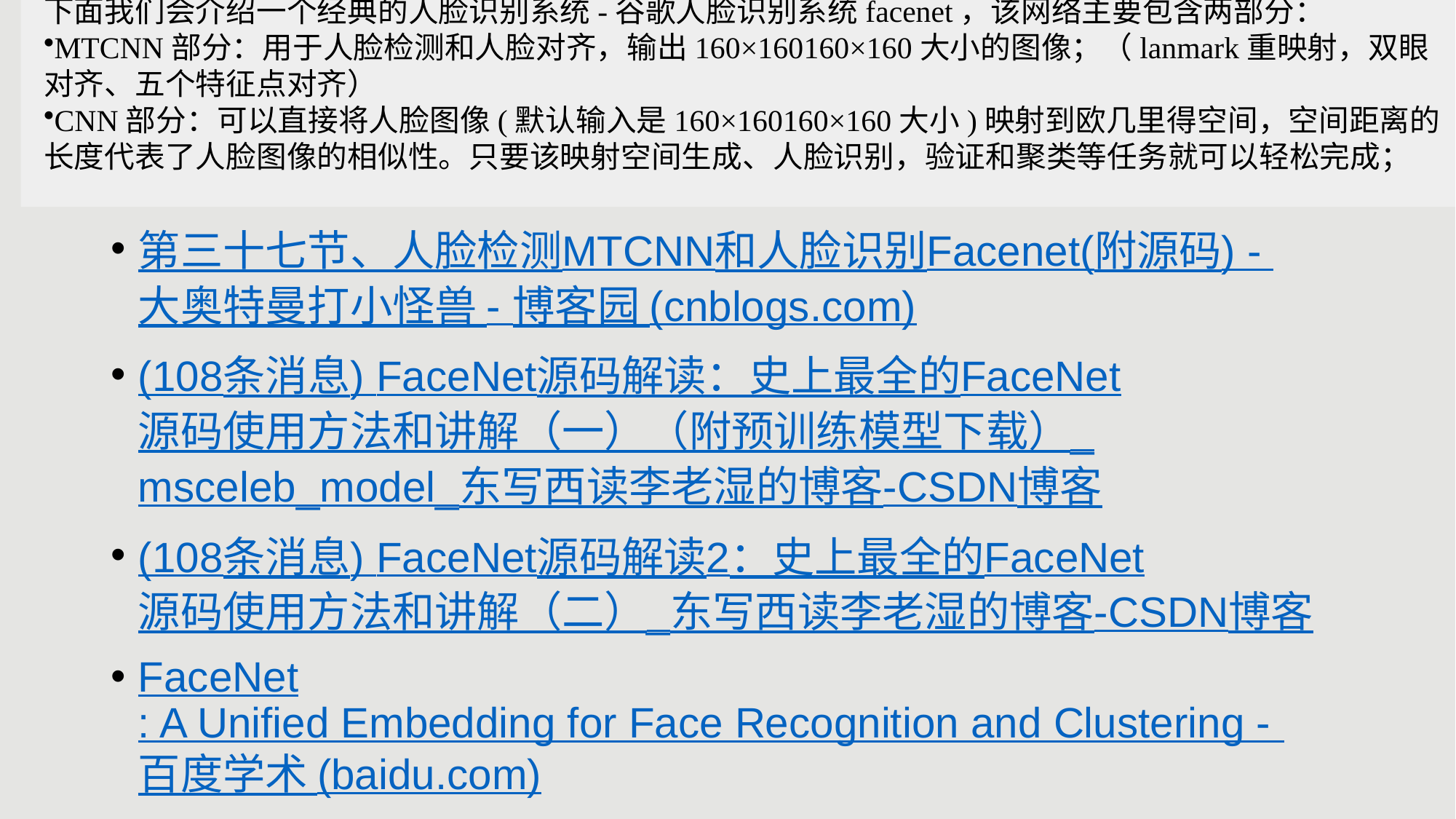

# 下面我们会介绍一个经典的人脸识别系统-谷歌人脸识别系统facenet，该网络主要包含两部分：
MTCNN部分：用于人脸检测和人脸对齐，输出160×160160×160大小的图像；（lanmark重映射，双眼对齐、五个特征点对齐）
CNN部分：可以直接将人脸图像(默认输入是160×160160×160大小)映射到欧几里得空间，空间距离的长度代表了人脸图像的相似性。只要该映射空间生成、人脸识别，验证和聚类等任务就可以轻松完成；

第三十七节、人脸检测MTCNN和人脸识别Facenet(附源码) - 大奥特曼打小怪兽 - 博客园 (cnblogs.com)
(108条消息) FaceNet源码解读：史上最全的FaceNet源码使用方法和讲解（一）（附预训练模型下载）_msceleb_model_东写西读李老湿的博客-CSDN博客
(108条消息) FaceNet源码解读2：史上最全的FaceNet源码使用方法和讲解（二）_东写西读李老湿的博客-CSDN博客
FaceNet: A Unified Embedding for Face Recognition and Clustering - 百度学术 (baidu.com)
人脸识别网络 FaceNet - 知乎 (zhihu.com)
(108条消息) 利用MTCNN和facenet实现人脸检测和人脸识别_AI吃大瓜的博客-CSDN博客